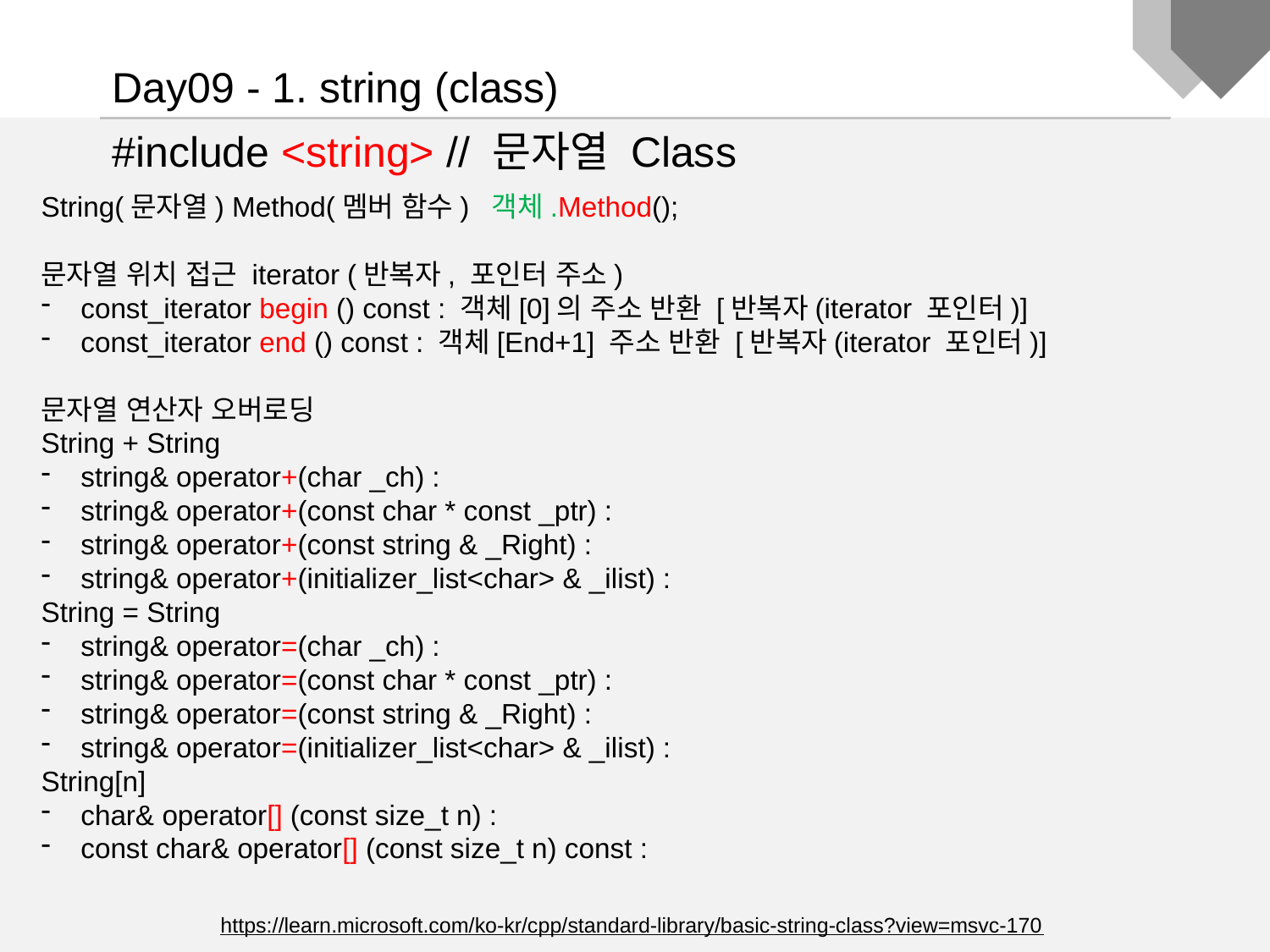

Day09 - 1. string (class)
#include <string> // 문자열 Class
String(문자열) Method(멤버 함수)  객체.Method();

문자열 위치 접근 iterator (반복자, 포인터 주소)
const_iterator begin () const : 객체[0]의 주소 반환 [반복자(iterator 포인터)]
const_iterator end () const : 객체[End+1] 주소 반환 [반복자(iterator 포인터)]

문자열 연산자 오버로딩
String + String
string& operator+(char _ch) :
string& operator+(const char * const _ptr) :
string& operator+(const string & _Right) :
string& operator+(initializer_list<char> & _ilist) :
String = String
string& operator=(char _ch) :
string& operator=(const char * const _ptr) :
string& operator=(const string & _Right) :
string& operator=(initializer_list<char> & _ilist) :
String[n]
char& operator[] (const size_t n) :
const char& operator[] (const size_t n) const :
https://learn.microsoft.com/ko-kr/cpp/standard-library/basic-string-class?view=msvc-170